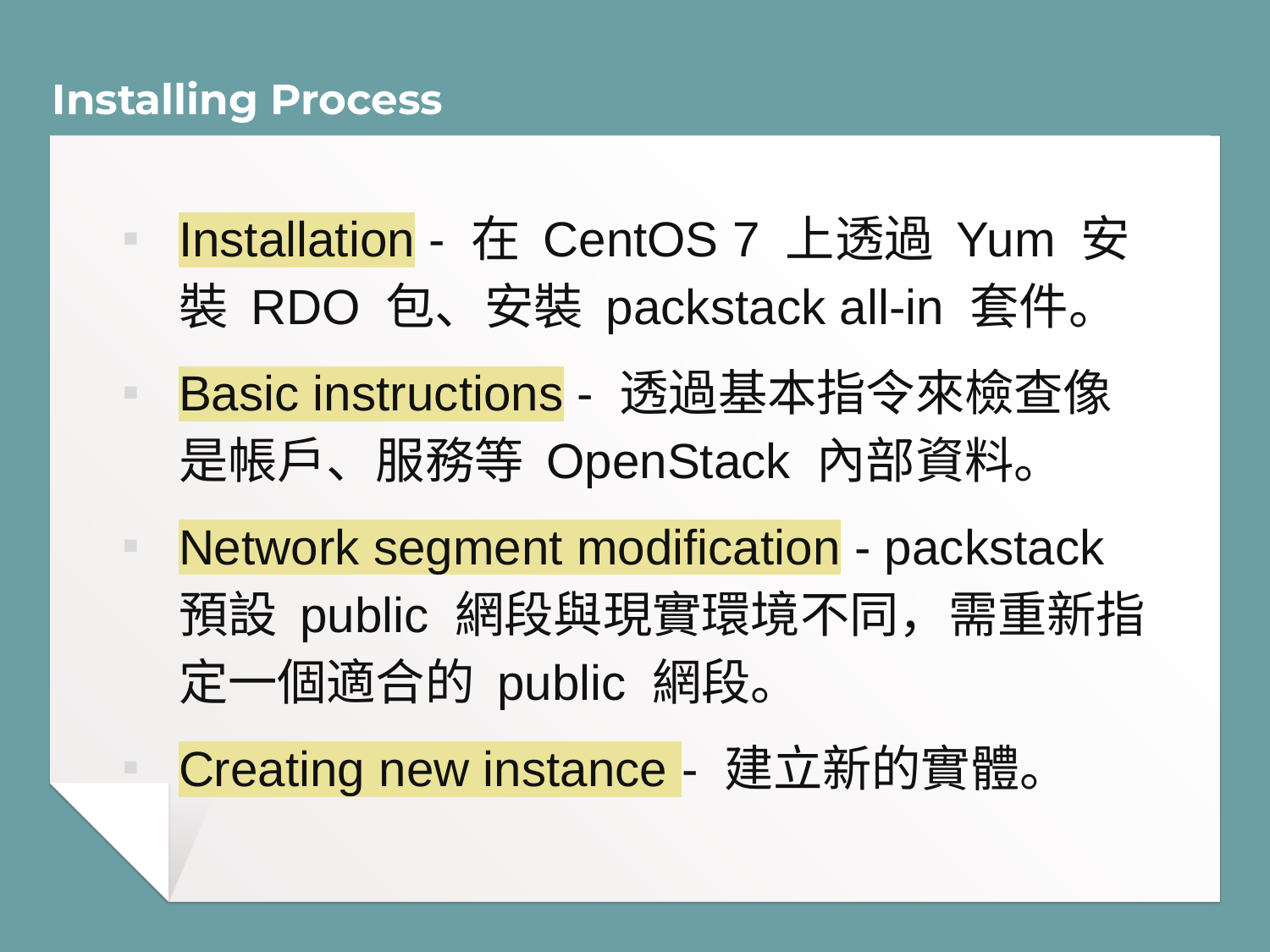

# Installing Process
Installation - 在 CentOS 7 上透過 Yum 安裝 RDO 包、安裝 packstack all-in 套件。
Basic instructions - 透過基本指令來檢查像是帳戶、服務等 OpenStack 內部資料。
Network segment modification - packstack 預設 public 網段與現實環境不同，需重新指定一個適合的 public 網段。
Creating new instance - 建立新的實體。